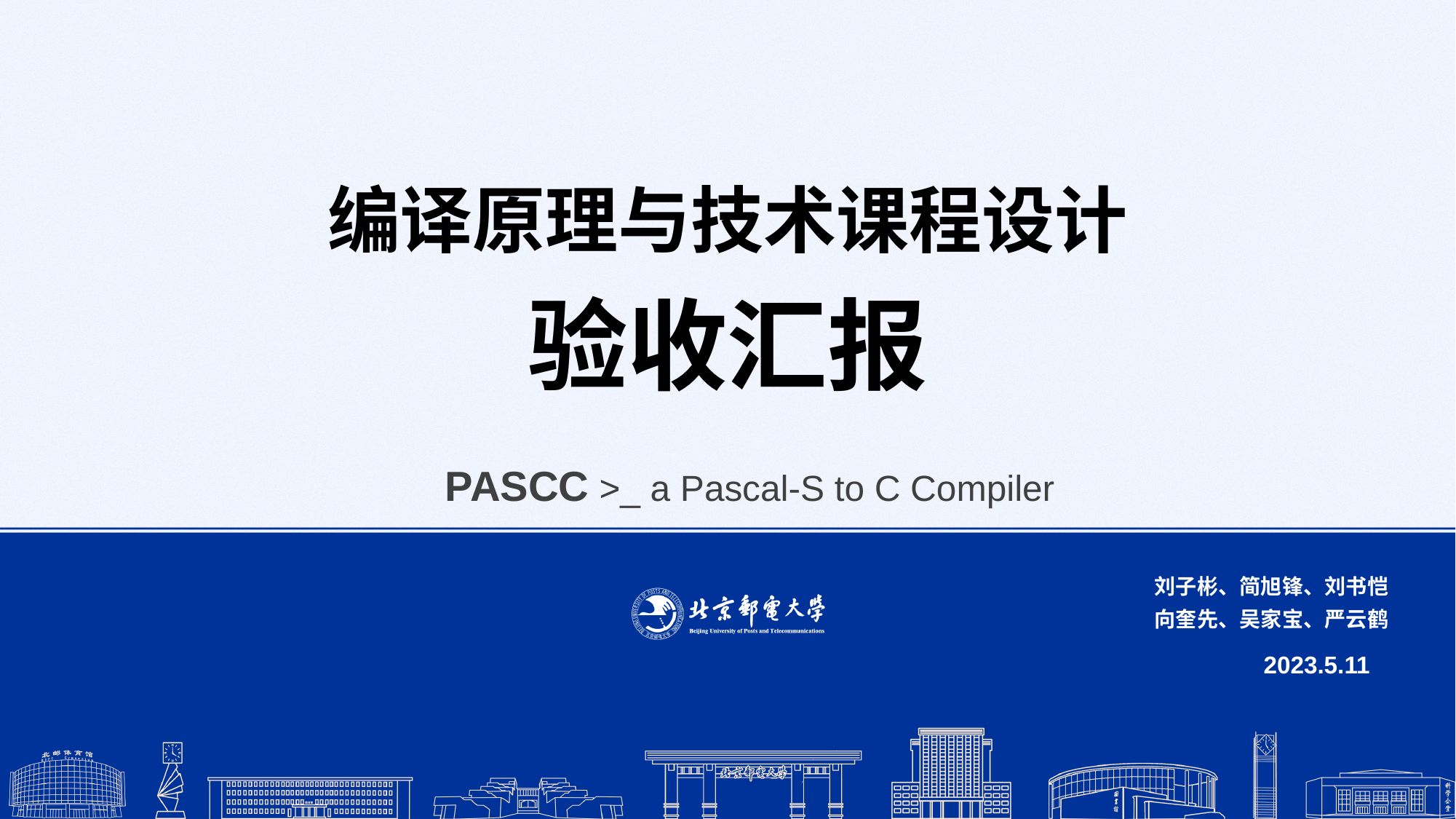

# 编译原理与技术课程设计 验收汇报
PASCC >_ a Pascal-S to C Compiler
刘子彬、简旭锋、刘书恺
向奎先、吴家宝、严云鹤

	2023.5.11